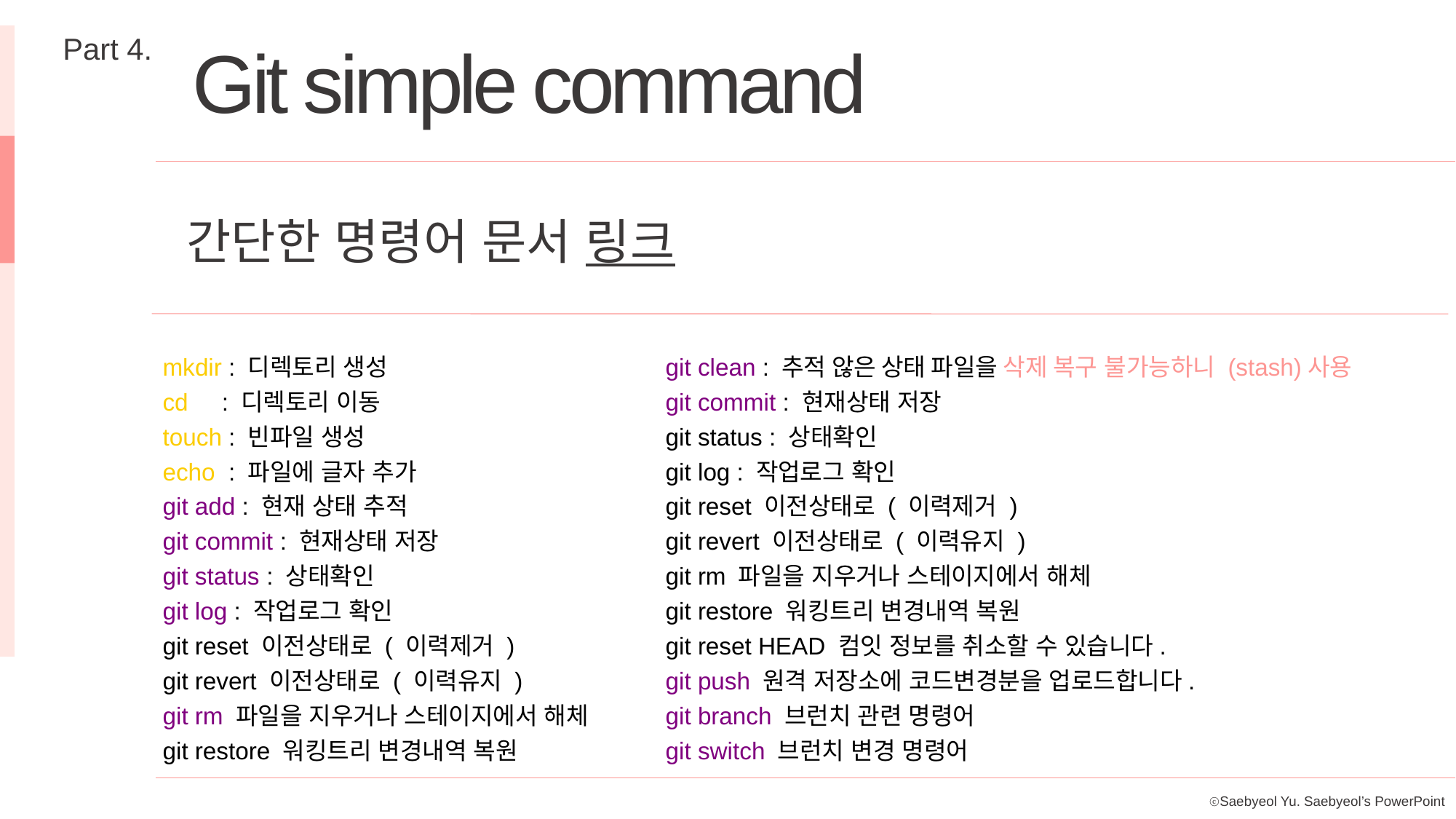

Part 4.

Git simple command

간단한 명령어 문서 링크
mkdir : 디렉토리 생성
cd     : 디렉토리 이동
touch : 빈파일 생성
echo  : 파일에 글자 추가
git add : 현재 상태 추적
git commit : 현재상태 저장
git status : 상태확인
git log : 작업로그 확인
git reset 이전상태로 ( 이력제거 )
git revert 이전상태로 ( 이력유지 )
git rm 파일을 지우거나 스테이지에서 해체
git restore 워킹트리 변경내역 복원

git clean : 추적 않은 상태 파일을 삭제 복구 불가능하니 (stash)사용
git commit : 현재상태 저장
git status : 상태확인
git log : 작업로그 확인
git reset 이전상태로 ( 이력제거 )
git revert 이전상태로 ( 이력유지 )
git rm 파일을 지우거나 스테이지에서 해체
git restore 워킹트리 변경내역 복원
git reset HEAD 컴잇 정보를 취소할 수 있습니다.
git push 원격 저장소에 코드변경분을 업로드합니다.
git branch 브런치 관련 명령어
git switch 브런치 변경 명령어